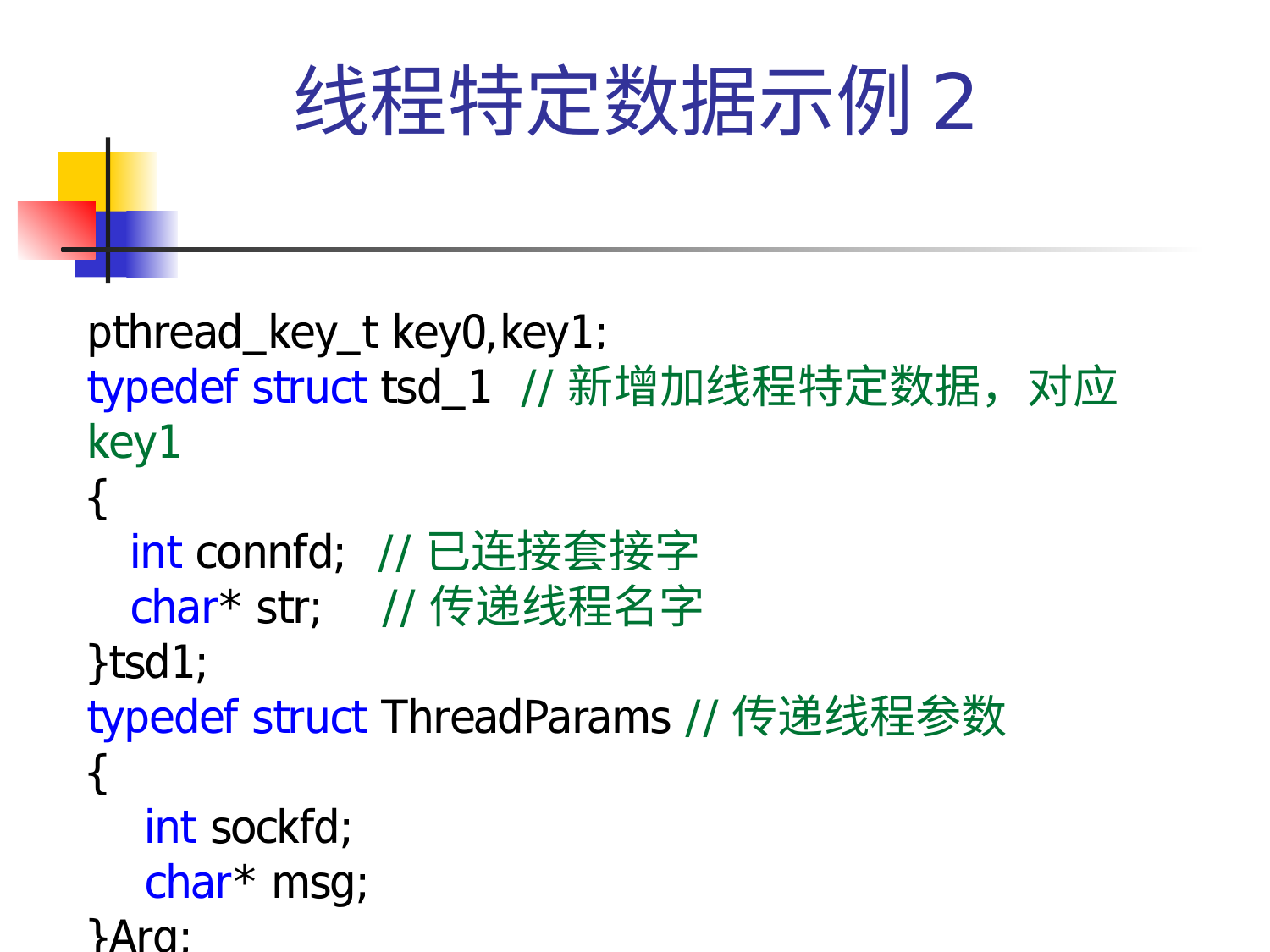

# 线程特定数据示例2
pthread_key_t key0,key1;
typedef struct tsd_1  //新增加线程特定数据，对应key1
{
   int connfd;  //已连接套接字
   char* str;    //传递线程名字
}tsd1;
typedef struct ThreadParams //传递线程参数
{
    int sockfd;
    char* msg;
}Arg;